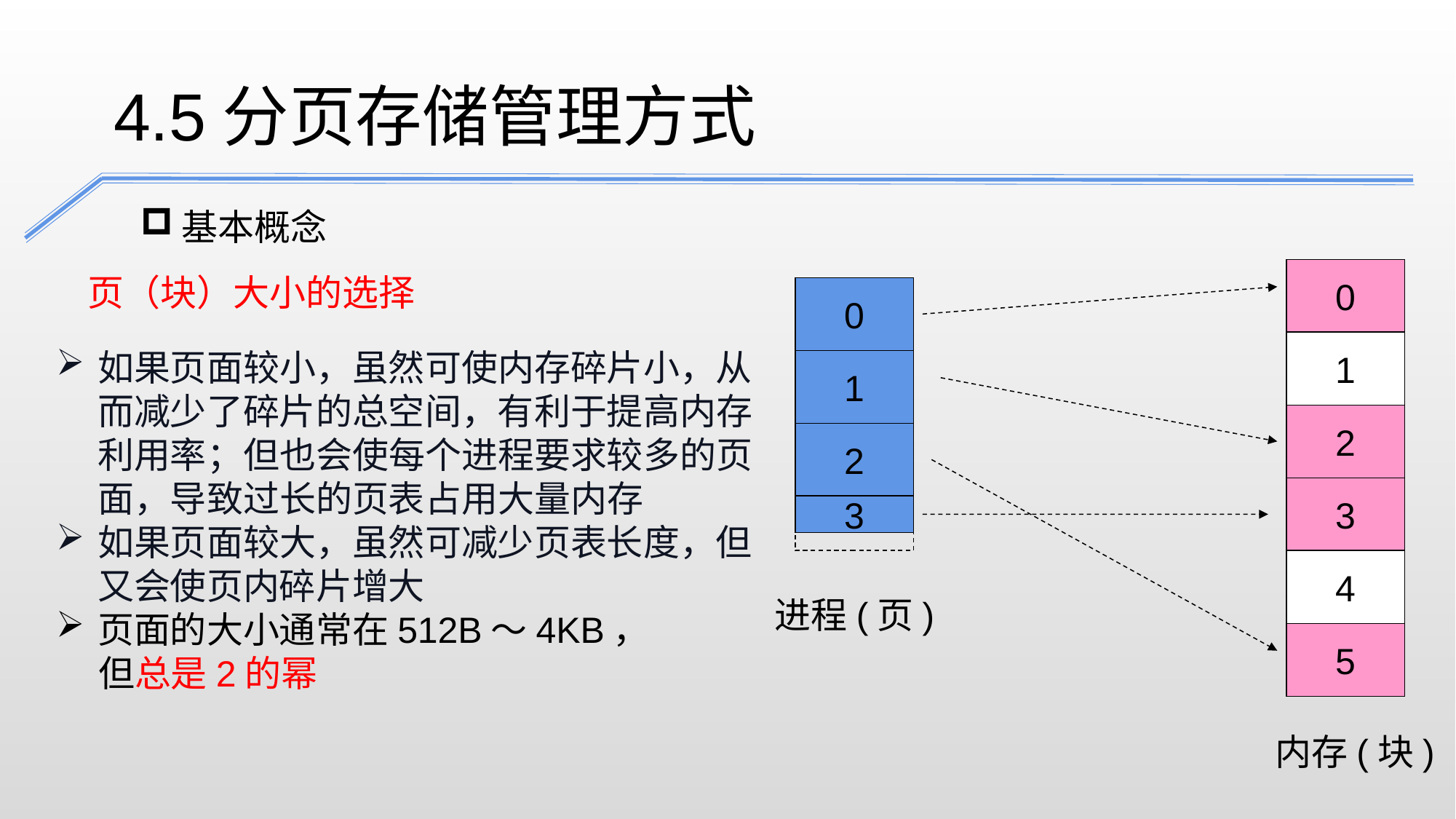

4.5分页存储管理方式
基本概念
0
1
2
3
4
5
内存(块)
页（块）大小的选择
0
1
2
3
进程(页)

如果页面较小，虽然可使内存碎片小，从而减少了碎片的总空间，有利于提高内存利用率；但也会使每个进程要求较多的页面，导致过长的页表占用大量内存
如果页面较大，虽然可减少页表长度，但又会使页内碎片增大
页面的大小通常在512B～4KB，
    但总是2的幂